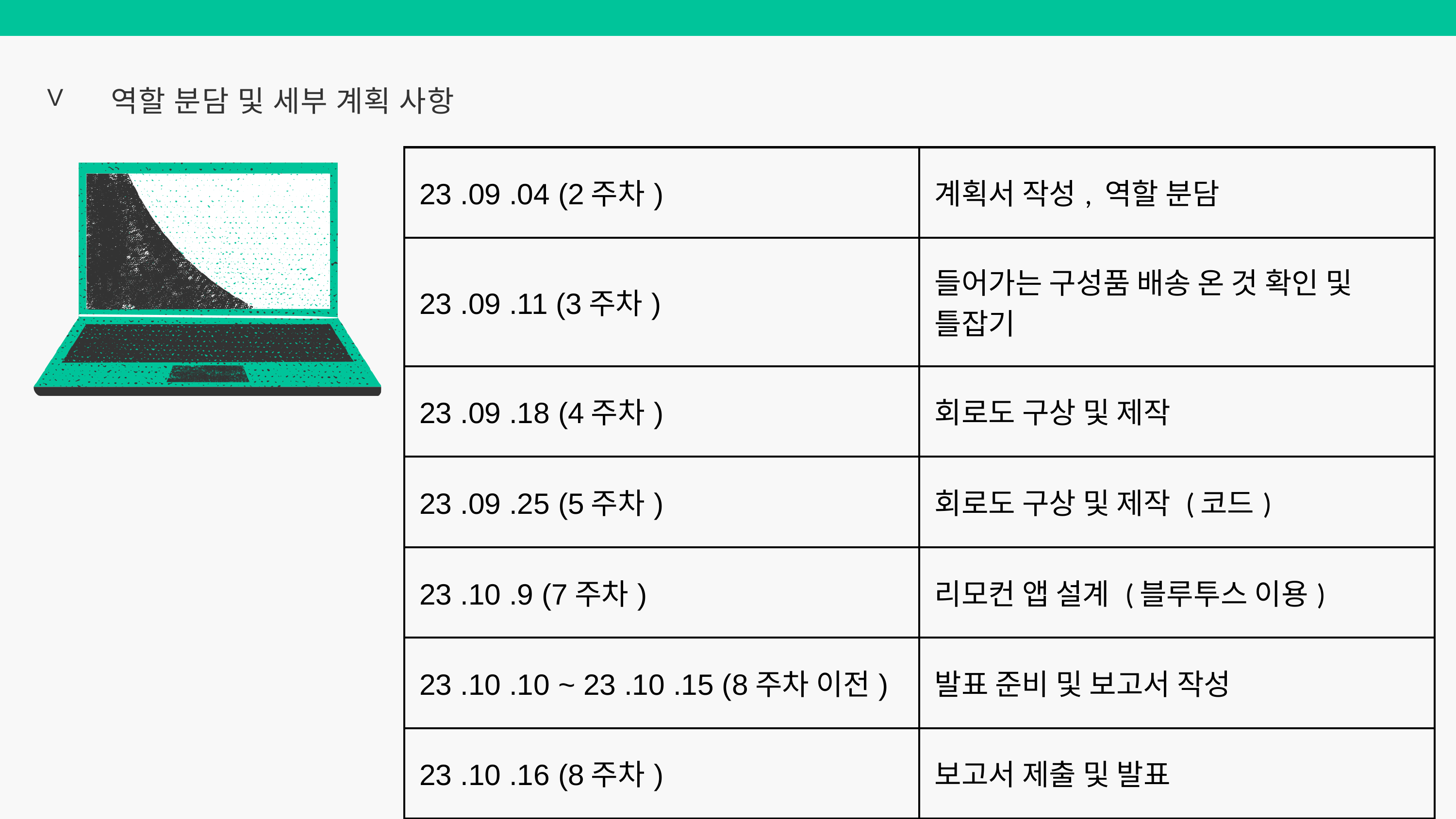

V
역할 분담 및 세부 계획 사항
| 23 .09 .04 (2주차) | 계획서 작성, 역할 분담 |
| --- | --- |
| 23 .09 .11 (3주차) | 들어가는 구성품 배송 온 것 확인 및 틀잡기 |
| 23 .09 .18 (4주차) | 회로도 구상 및 제작 |
| 23 .09 .25 (5주차) | 회로도 구상 및 제작 (코드) |
| 23 .10 .9 (7주차) | 리모컨 앱 설계 (블루투스 이용) |
| 23 .10 .10 ~ 23 .10 .15 (8주차 이전) | 발표 준비 및 보고서 작성 |
| 23 .10 .16 (8주차) | 보고서 제출 및 발표 |